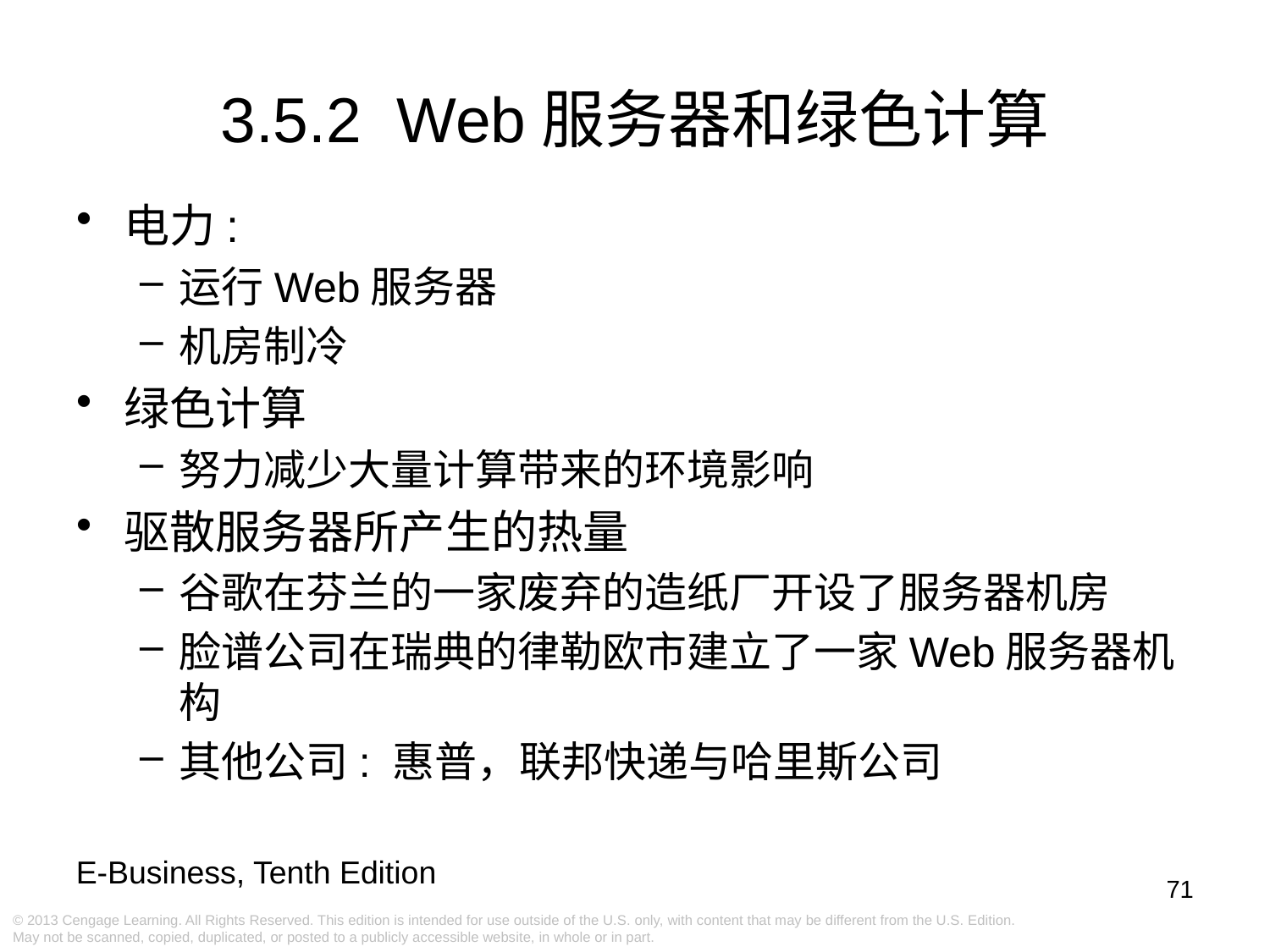

# 3.5.2  Web服务器和绿色计算
电力:
运行Web服务器
机房制冷
绿色计算
努力减少大量计算带来的环境影响
驱散服务器所产生的热量
谷歌在芬兰的一家废弃的造纸厂开设了服务器机房
脸谱公司在瑞典的律勒欧市建立了一家Web服务器机构
其他公司: 惠普，联邦快递与哈里斯公司
71